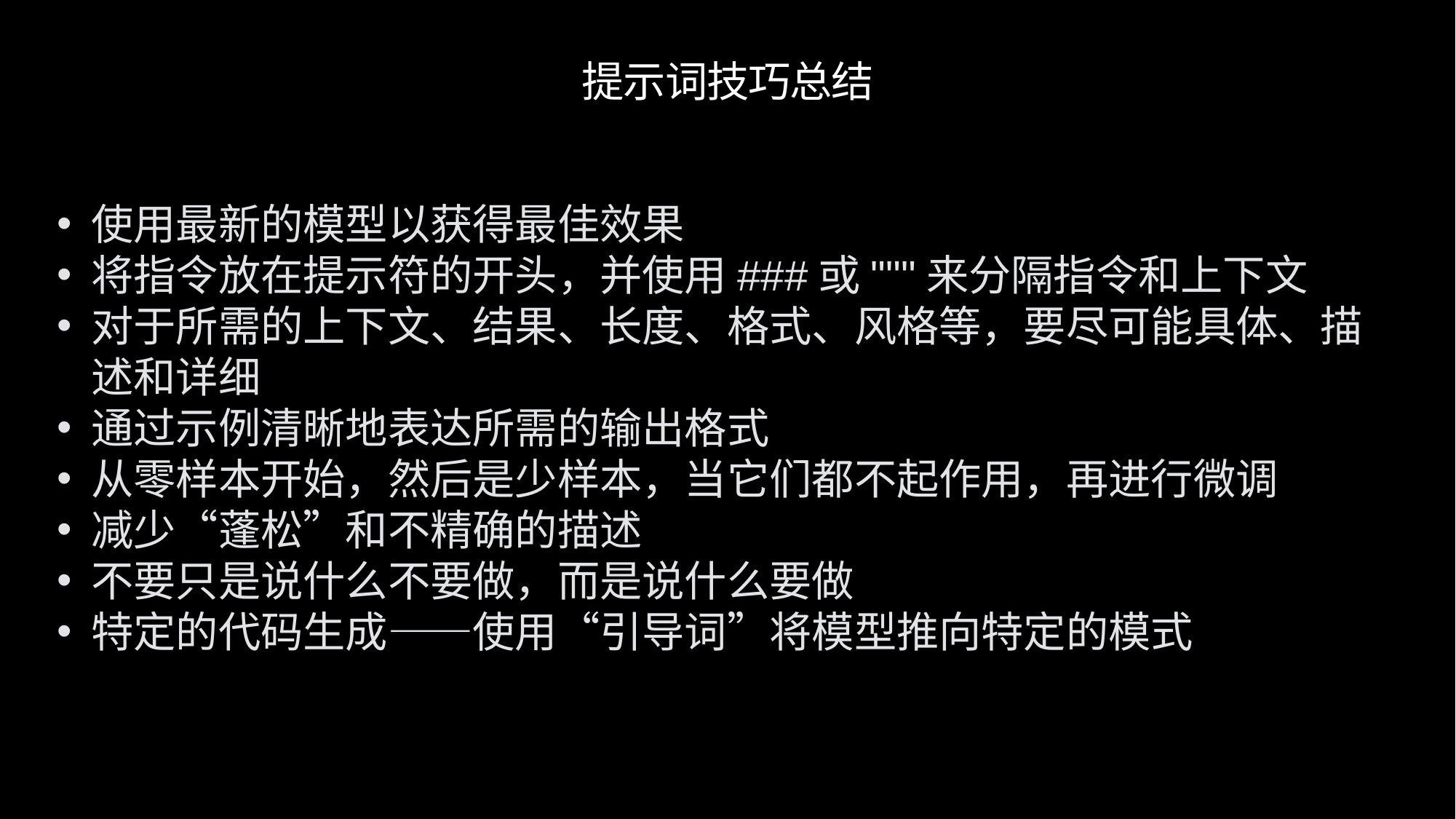

# 提示词技巧总结
使用最新的模型以获得最佳效果
将指令放在提示符的开头，并使用###或"""来分隔指令和上下文
对于所需的上下文、结果、长度、格式、风格等，要尽可能具体、描述和详细
通过示例清晰地表达所需的输出格式
从零样本开始，然后是少样本，当它们都不起作用，再进行微调
减少“蓬松”和不精确的描述
不要只是说什么不要做，而是说什么要做
特定的代码生成——使用“引导词”将模型推向特定的模式